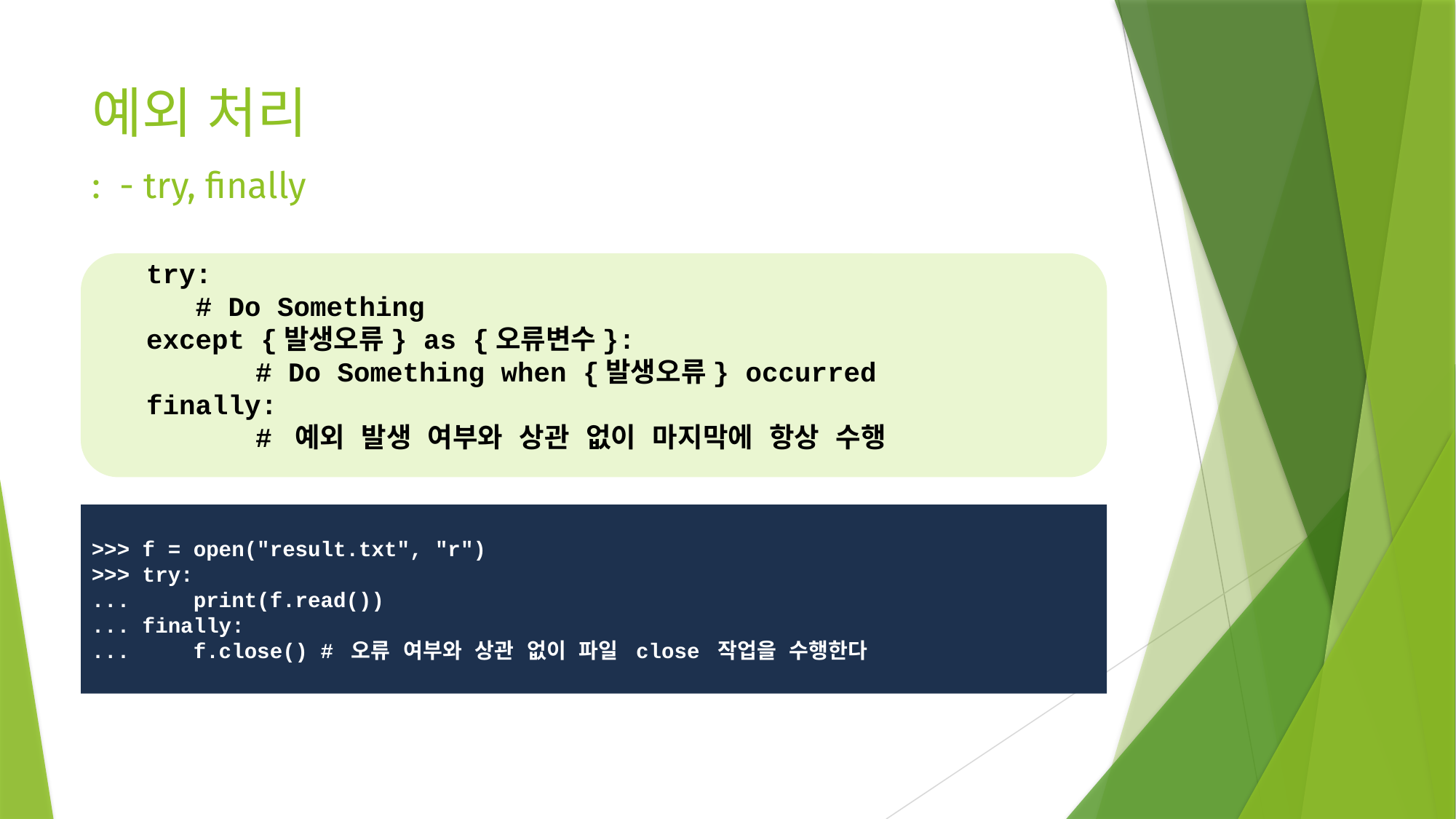

# 예외 처리 :  - try, finally
try:
   # Do Something
except {발생오류} as {오류변수}:
	# Do Something when {발생오류} occurred
finally:
	# 예외 발생 여부와 상관 없이 마지막에 항상 수행

오류 종류에 상관 없이 오류가 발생하면 except 블록을 수행

>>> f = open("result.txt", "r")
>>> try:
...     print(f.read())
... finally:
...     f.close() # 오류 여부와 상관 없이 파일 close 작업을 수행한다